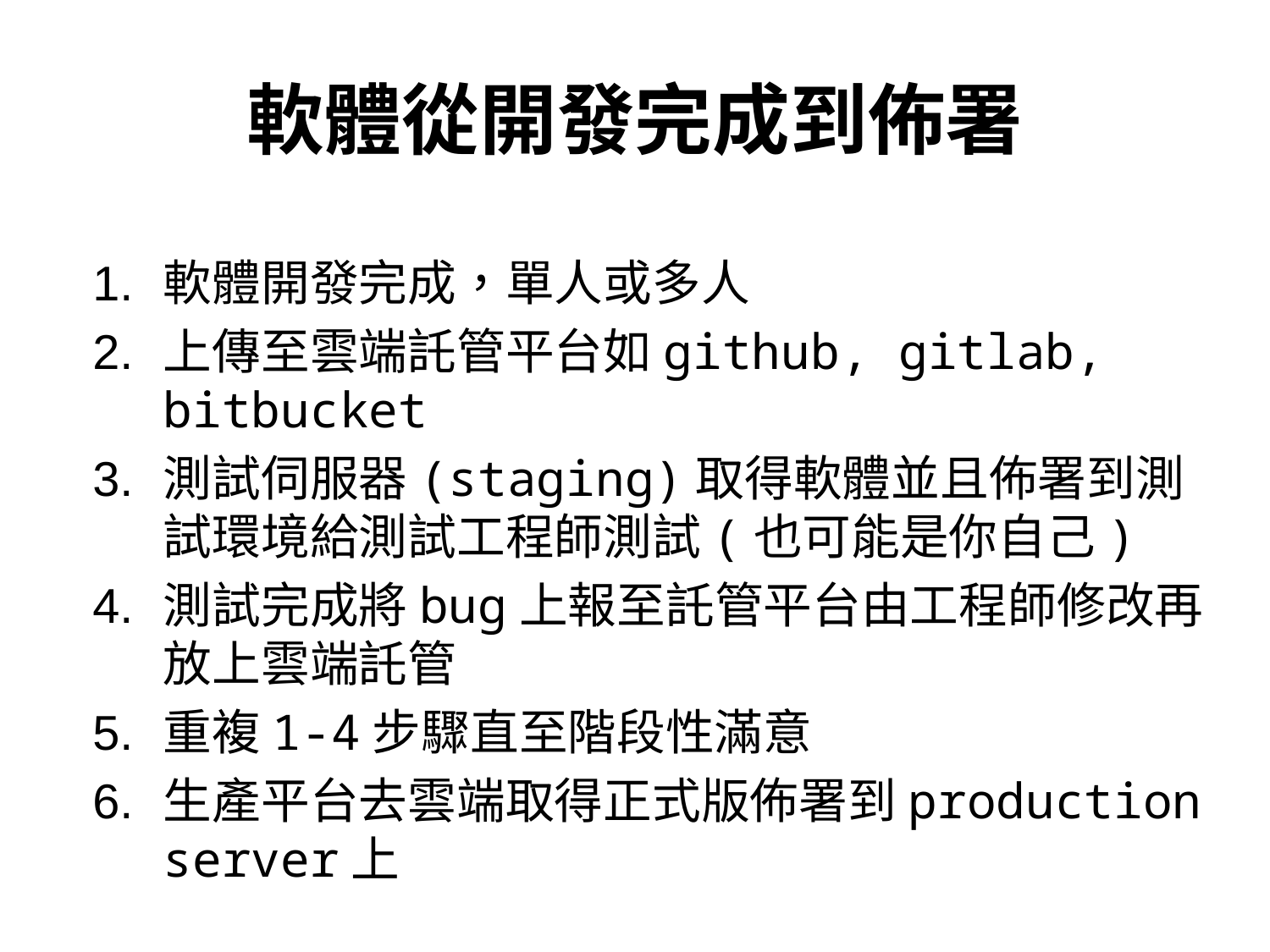

# 軟體從開發完成到佈署
軟體開發完成，單人或多人
上傳至雲端託管平台如github, gitlab, bitbucket
測試伺服器(staging)取得軟體並且佈署到測試環境給測試工程師測試(也可能是你自己)
測試完成將bug上報至託管平台由工程師修改再放上雲端託管
重複1-4步驟直至階段性滿意
生產平台去雲端取得正式版佈署到production server上